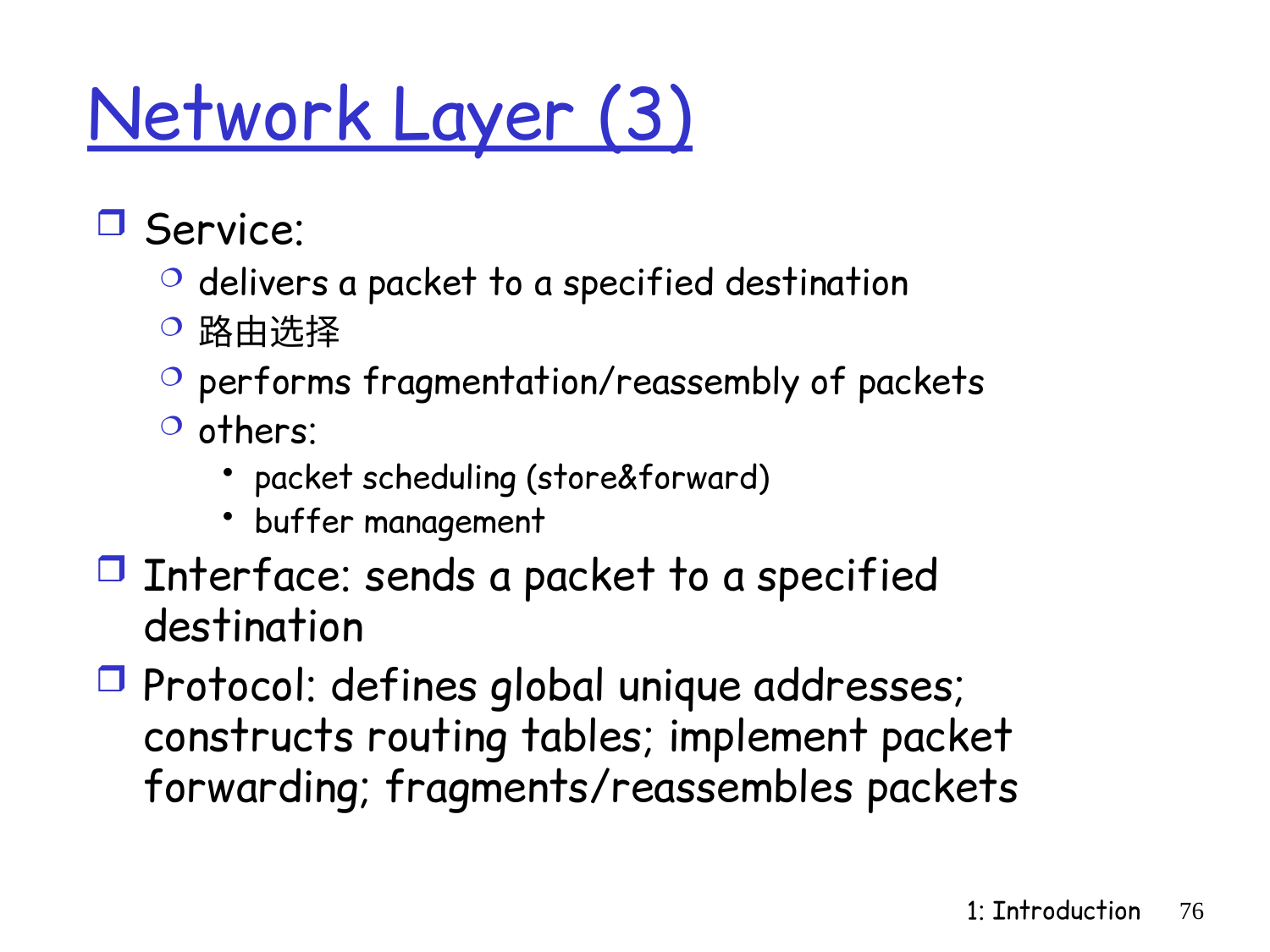

# Network Layer (3)
Service:
delivers a packet to a specified destination
路由选择
performs fragmentation/reassembly of packets
others:
packet scheduling (store&forward)
buffer management
Interface: sends a packet to a specified destination
Protocol: defines global unique addresses; constructs routing tables; implement packet forwarding; fragments/reassembles packets
1: Introduction
76